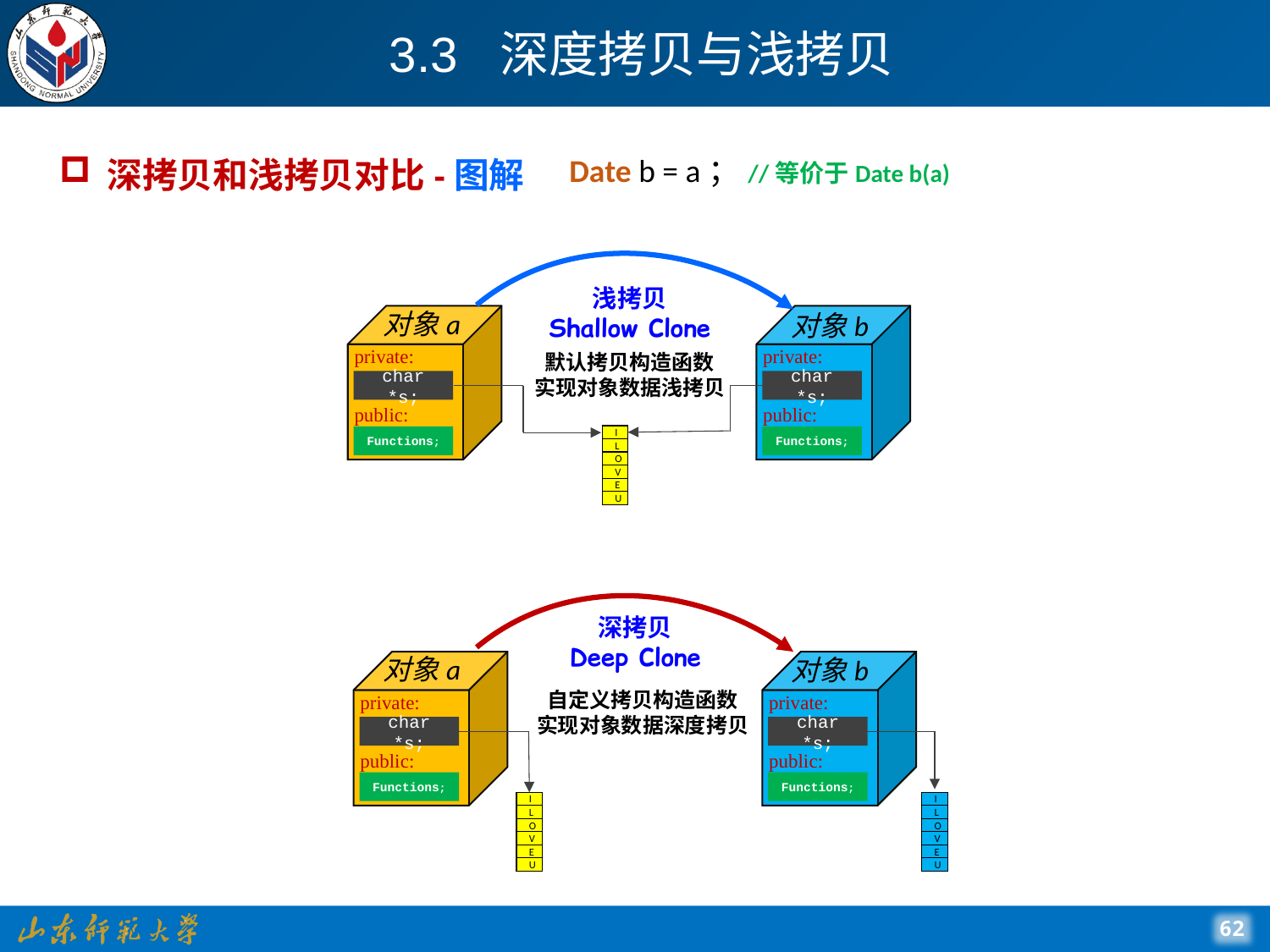

# 3.3 深度拷贝与浅拷贝
Date b = a；//等价于Date b(a)
深拷贝和浅拷贝对比-图解

浅拷贝
Shallow Clone
对象a
对象b

private:
char *s;
public:
Functions;

private:
char *s;
public:
Functions;
默认拷贝构造函数
实现对象数据浅拷贝
I
L
O
V
E
U

深拷贝
Deep Clone
对象a
对象b

private:
char *s;
public:
Functions;

private:
char *s;
public:
Functions;
自定义拷贝构造函数
实现对象数据深度拷贝
I
L
O
V
E
U
I
L
O
V
E
U